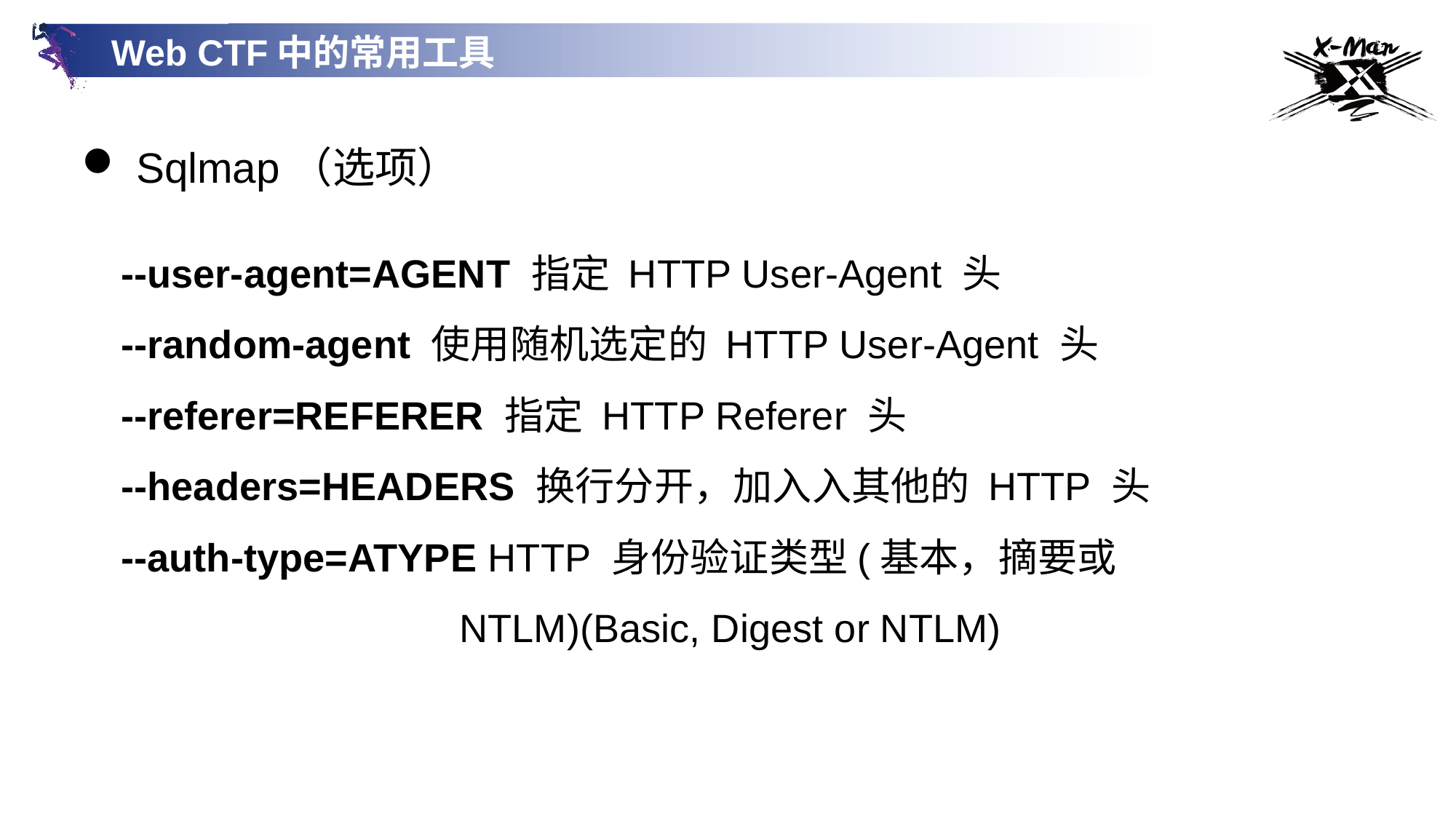

Web CTF中的常用工具
Sqlmap（选项）
--user-agent=AGENT 指定 HTTP User-Agent 头
--random-agent 使用随机选定的 HTTP User-Agent 头
--referer=REFERER 指定 HTTP Referer 头
--headers=HEADERS 换⾏分开，加⼊入其他的 HTTP 头
--auth-type=ATYPE HTTP 身份验证类型(基本，摘要或
                               NTLM)(Basic, Digest or NTLM)